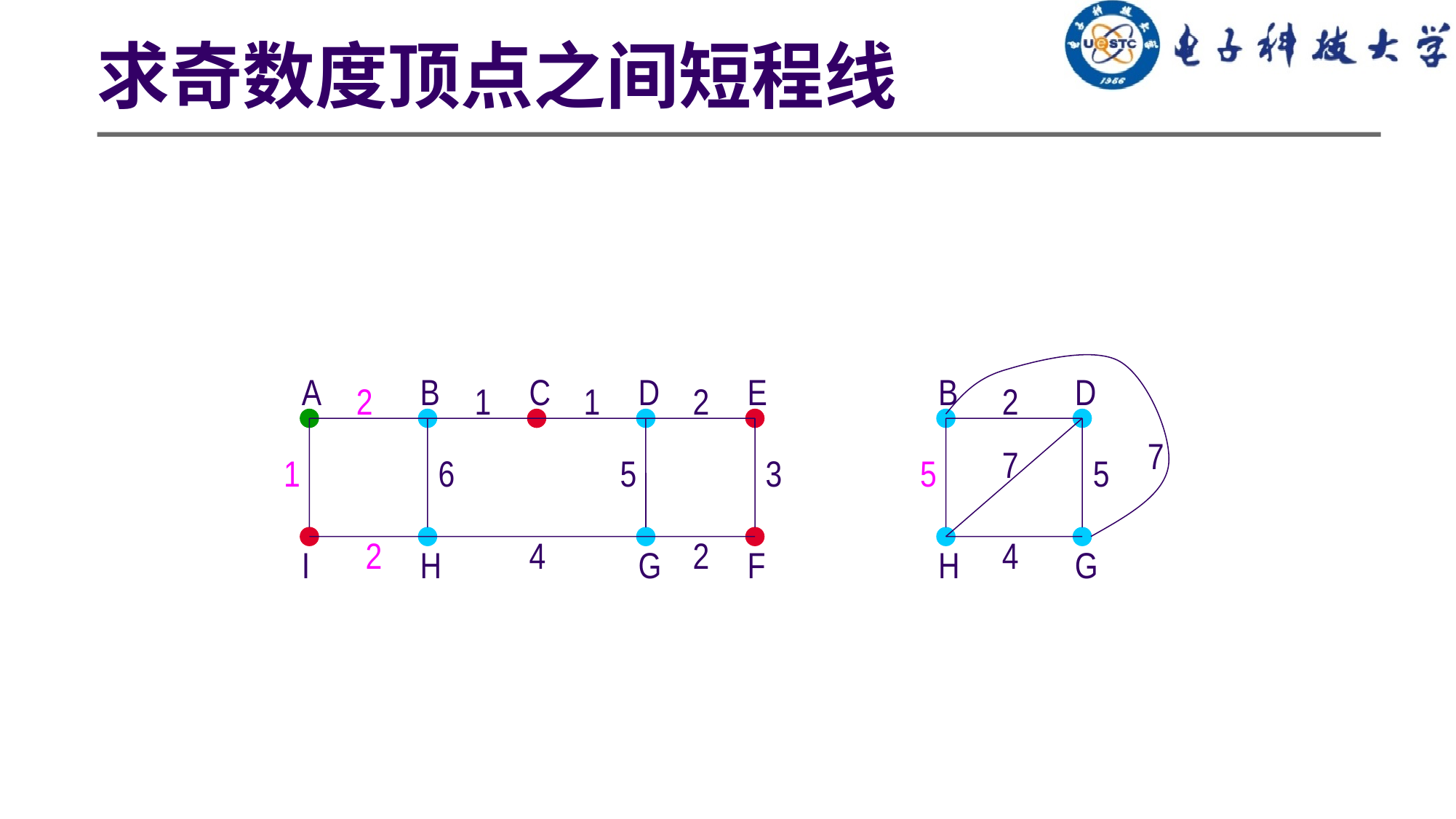

# 求奇数度顶点之间短程线

A
B
C
D
E
B
D
2
1
1
2
2

7
7
1
6
5
3
5
5

2
4
2
4

I
H
G
F
H
G